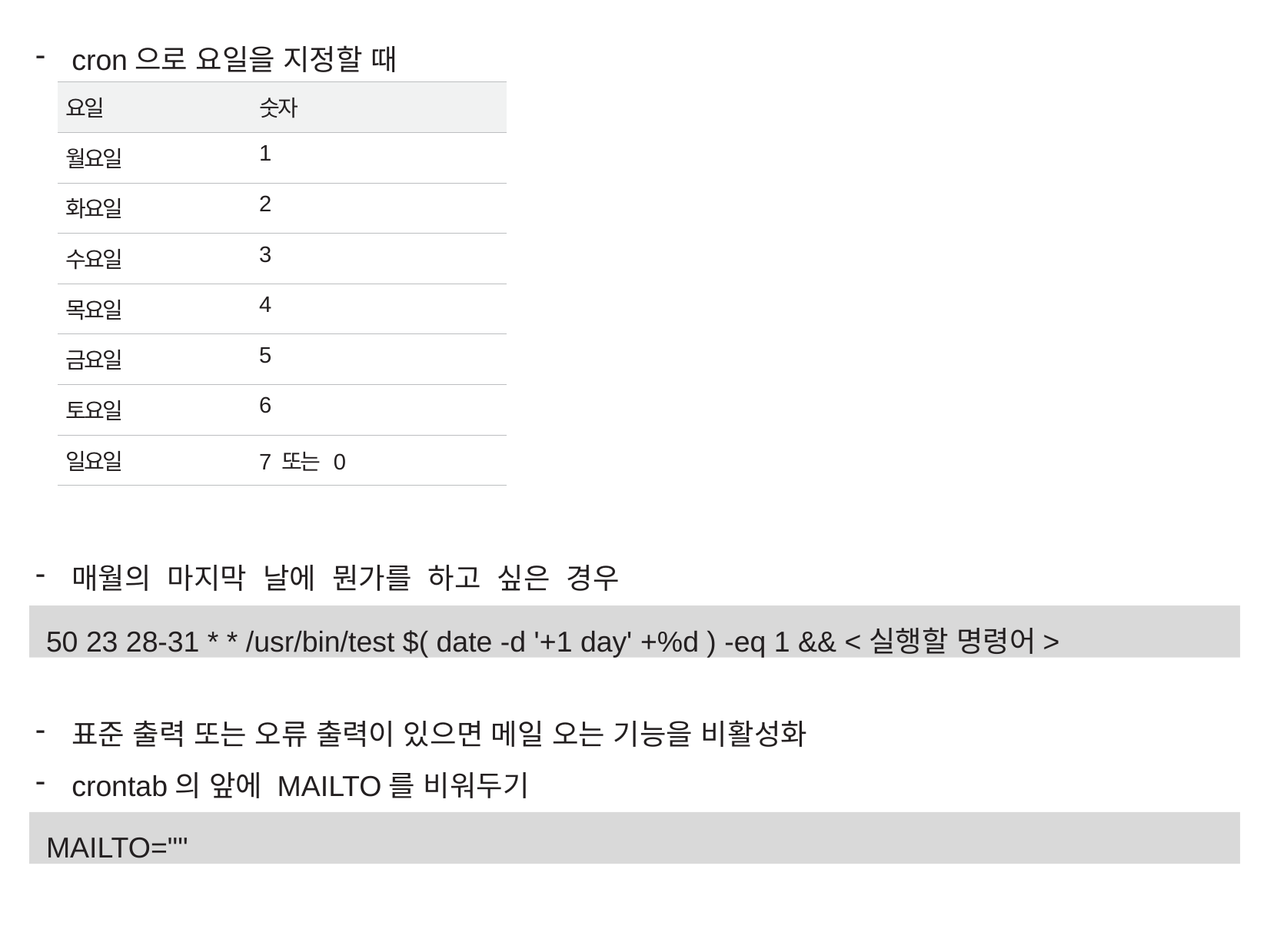

cron으로 요일을 지정할 때

매월의  마지막  날에  뭔가를  하고  싶은  경우

표준 출력 또는 오류 출력이 있으면 메일 오는 기능을 비활성화
crontab의 앞에 MAILTO를 비워두기

| 요일 | 숫자 |
| --- | --- |
| 월요일 | 1 |
| 화요일 | 2 |
| 수요일 | 3 |
| 목요일 | 4 |
| 금요일 | 5 |
| 토요일 | 6 |
| 일요일 | 7 또는 0 |
50 23 28-31 * * /usr/bin/test $( date -d '+1 day' +%d ) -eq 1 && <실행할 명령어>
MAILTO=""